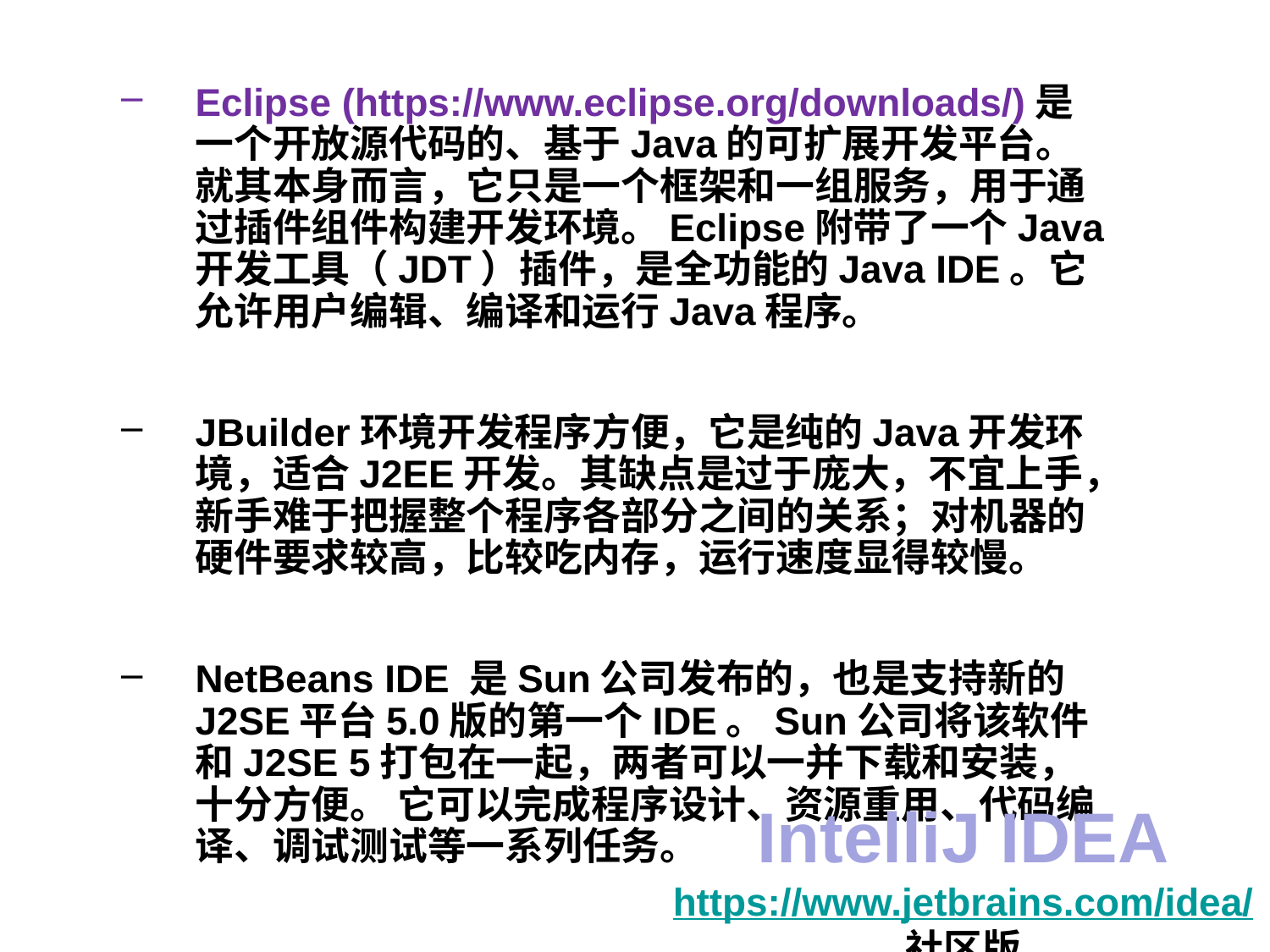

Eclipse (https://www.eclipse.org/downloads/)是一个开放源代码的、基于Java的可扩展开发平台。就其本身而言，它只是一个框架和一组服务，用于通过插件组件构建开发环境。Eclipse附带了一个Java开发工具（JDT）插件，是全功能的Java IDE。它允许用户编辑、编译和运行Java程序。

JBuilder环境开发程序方便，它是纯的Java开发环境，适合J2EE开发。其缺点是过于庞大，不宜上手，新手难于把握整个程序各部分之间的关系；对机器的硬件要求较高，比较吃内存，运行速度显得较慢。

NetBeans IDE 是Sun公司发布的，也是支持新的J2SE平台5.0版的第一个IDE。Sun公司将该软件和J2SE 5打包在一起，两者可以一并下载和安装，十分方便。 它可以完成程序设计、资源重用、代码编译、调试测试等一系列任务。
IntelliJ IDEA
https://www.jetbrains.com/idea/
社区版